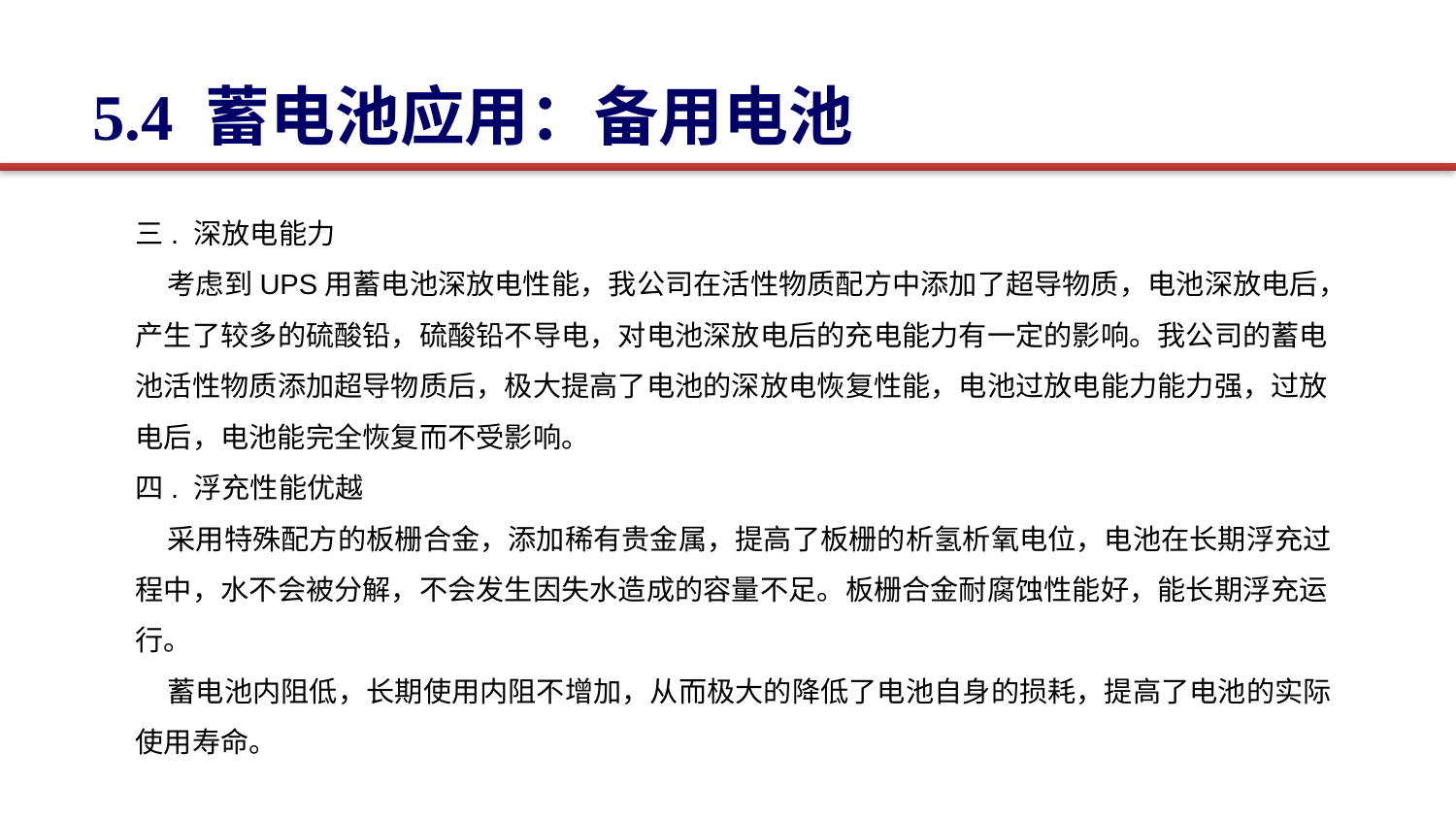

5.4 蓄电池应用：备用电池

三. 深放电能力
    考虑到UPS用蓄电池深放电性能，我公司在活性物质配方中添加了超导物质，电池深放电后，产生了较多的硫酸铅，硫酸铅不导电，对电池深放电后的充电能力有一定的影响。我公司的蓄电池活性物质添加超导物质后，极大提高了电池的深放电恢复性能，电池过放电能力能力强，过放电后，电池能完全恢复而不受影响。
四. 浮充性能优越
    采用特殊配方的板栅合金，添加稀有贵金属，提高了板栅的析氢析氧电位，电池在长期浮充过程中，水不会被分解，不会发生因失水造成的容量不足。板栅合金耐腐蚀性能好，能长期浮充运行。
    蓄电池内阻低，长期使用内阻不增加，从而极大的降低了电池自身的损耗，提高了电池的实际使用寿命。